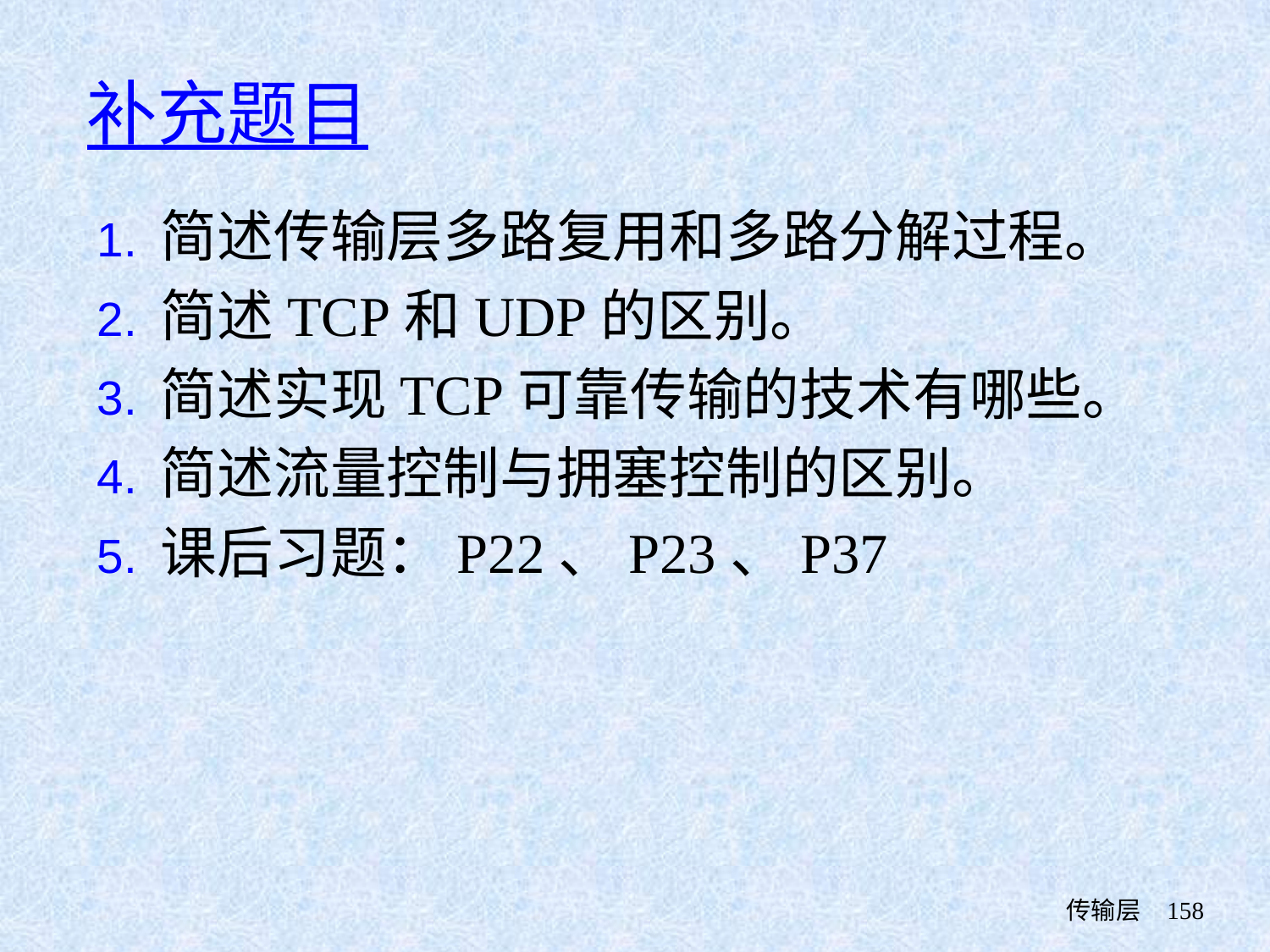

# 补充题目
简述传输层多路复用和多路分解过程。
简述TCP和UDP的区别。
简述实现TCP可靠传输的技术有哪些。
简述流量控制与拥塞控制的区别。
课后习题：P22、P23、P37
 传输层
158